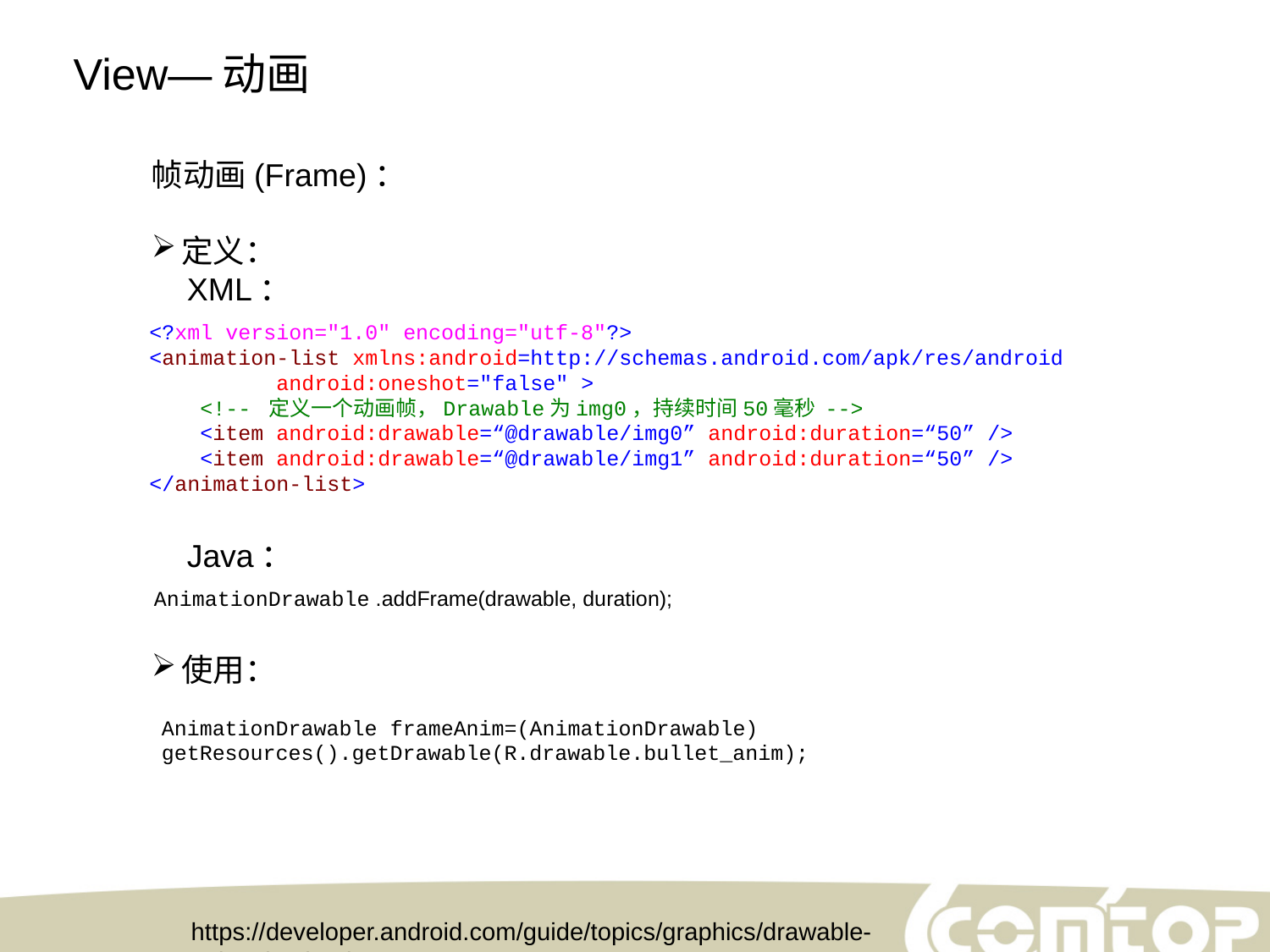

View—动画

帧动画(Frame)：

定义：
    XML：

    Java：

使用：

<?xml version="1.0" encoding="utf-8"?>
<animation-list xmlns:android=http://schemas.android.com/apk/res/android
	android:oneshot="false" >
    <!-- 定义一个动画帧，Drawable为img0，持续时间50毫秒 -->
    <item android:drawable=“@drawable/img0” android:duration=“50” />
    <item android:drawable=“@drawable/img1” android:duration=“50” />
</animation-list>
AnimationDrawable .addFrame(drawable, duration);
AnimationDrawable frameAnim=(AnimationDrawable) getResources().getDrawable(R.drawable.bullet_anim);
https://developer.android.com/guide/topics/graphics/drawable-animation.html